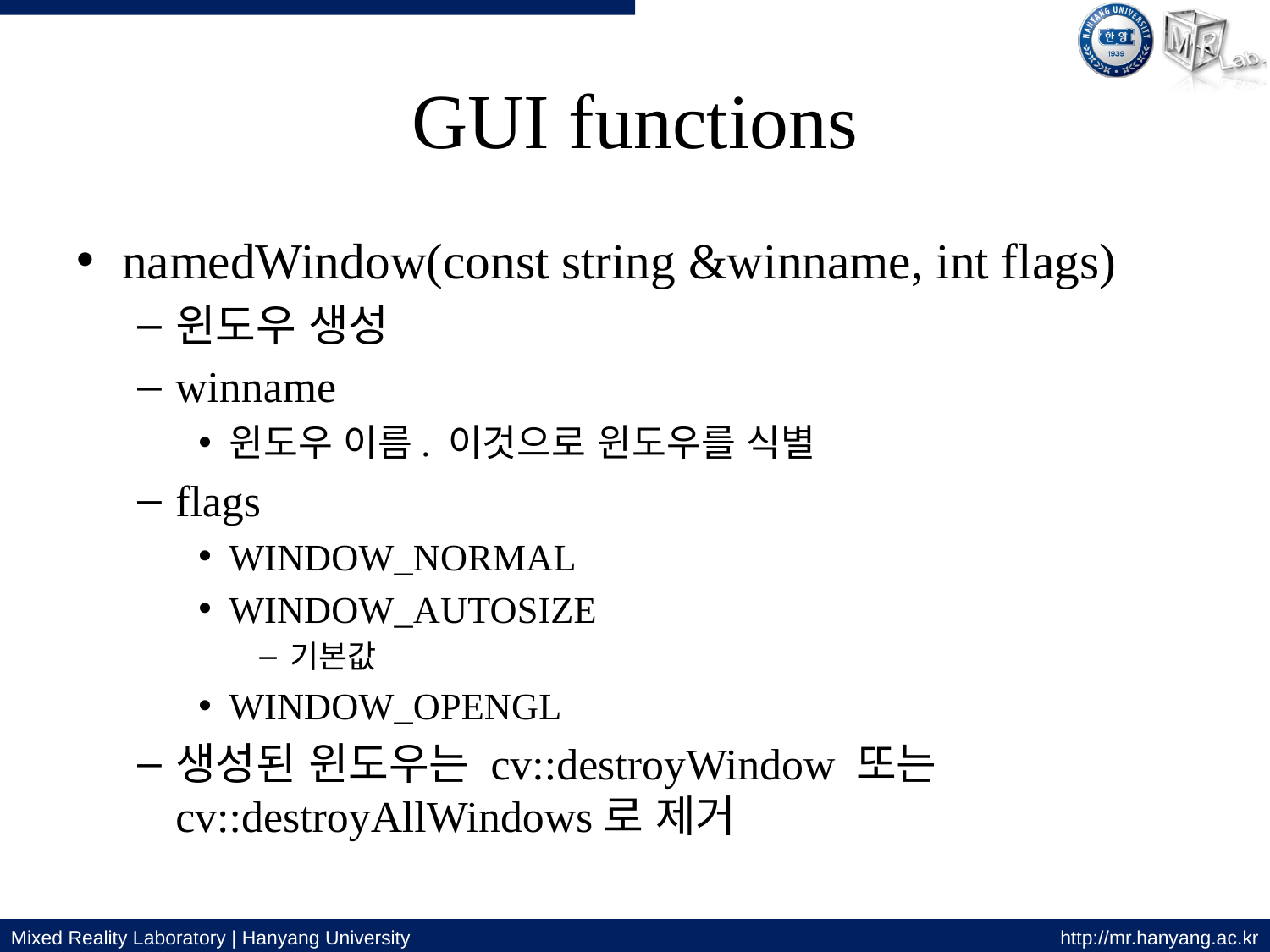

# GUI functions
namedWindow(const string &winname, int flags)
윈도우 생성
winname
윈도우 이름. 이것으로 윈도우를 식별
flags
WINDOW_NORMAL
WINDOW_AUTOSIZE
기본값
WINDOW_OPENGL
생성된 윈도우는 cv::destroyWindow 또는 cv::destroyAllWindows로 제거